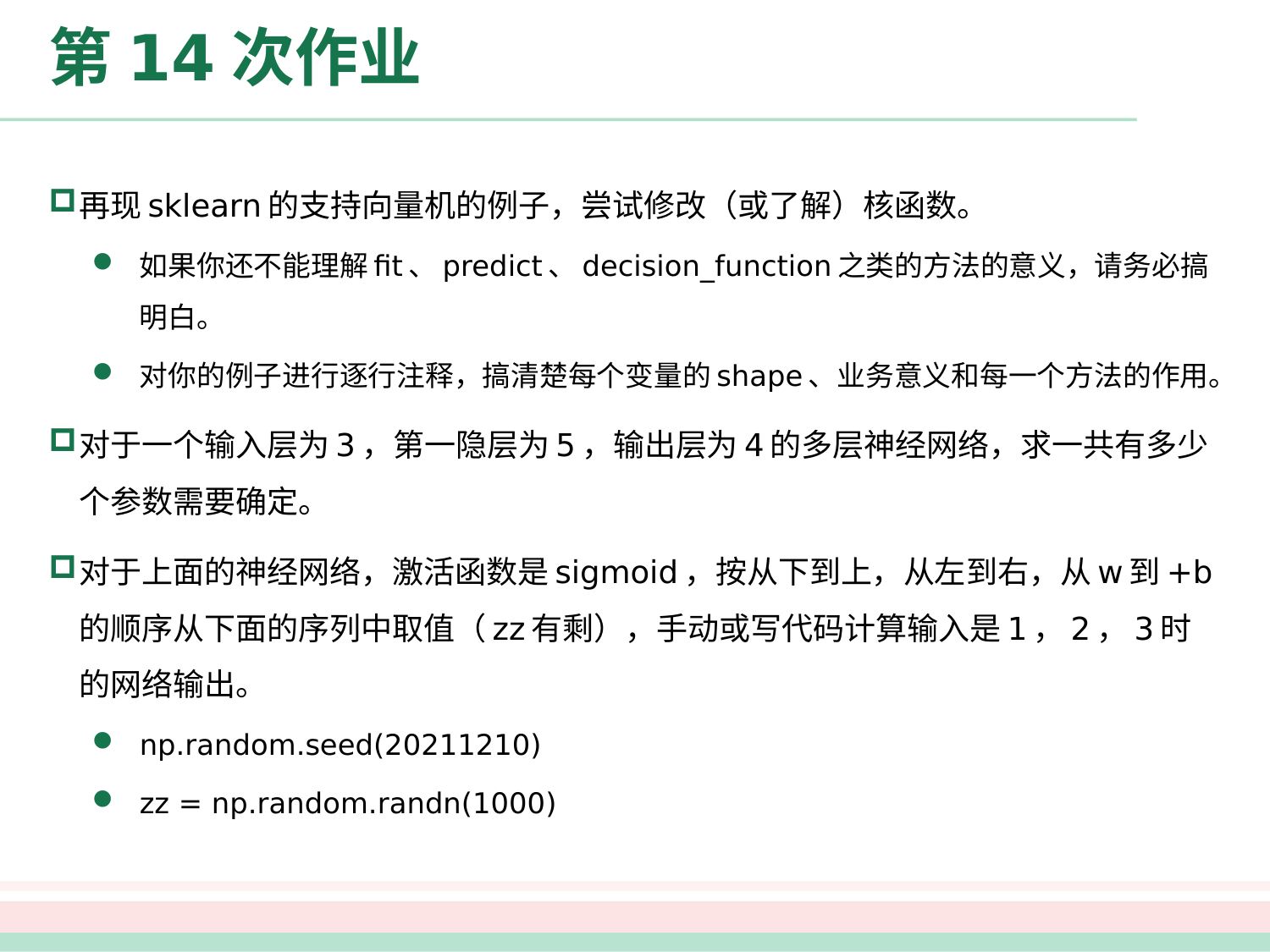

# 第14次作业
再现sklearn的支持向量机的例子，尝试修改（或了解）核函数。
如果你还不能理解fit、predict、decision_function之类的方法的意义，请务必搞明白。
对你的例子进行逐行注释，搞清楚每个变量的shape、业务意义和每一个方法的作用。
对于一个输入层为3，第一隐层为5，输出层为4的多层神经网络，求一共有多少个参数需要确定。
对于上面的神经网络，激活函数是sigmoid，按从下到上，从左到右，从w到+b的顺序从下面的序列中取值（zz有剩），手动或写代码计算输入是1，2，3时的网络输出。
np.random.seed(20211210)
zz = np.random.randn(1000)